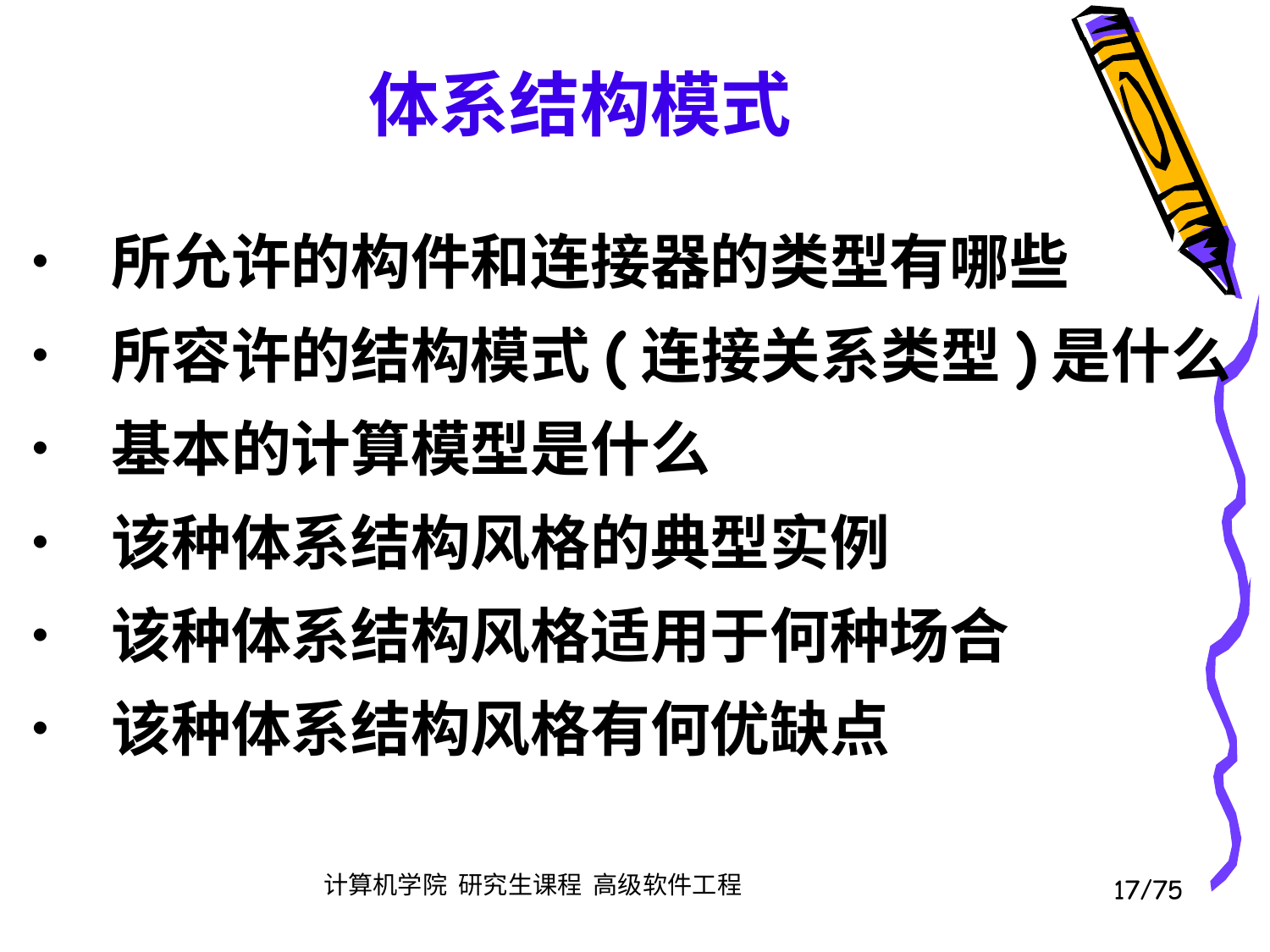

体系结构模式

•  所允许的构件和连接器的类型有哪些
•  所容许的结构模式(连接关系类型)是什么
•  基本的计算模型是什么
•  该种体系结构风格的典型实例
•  该种体系结构风格适用于何种场合
•  该种体系结构风格有何优缺点

17/75
计算机学院  研究生课程  高级软件工程